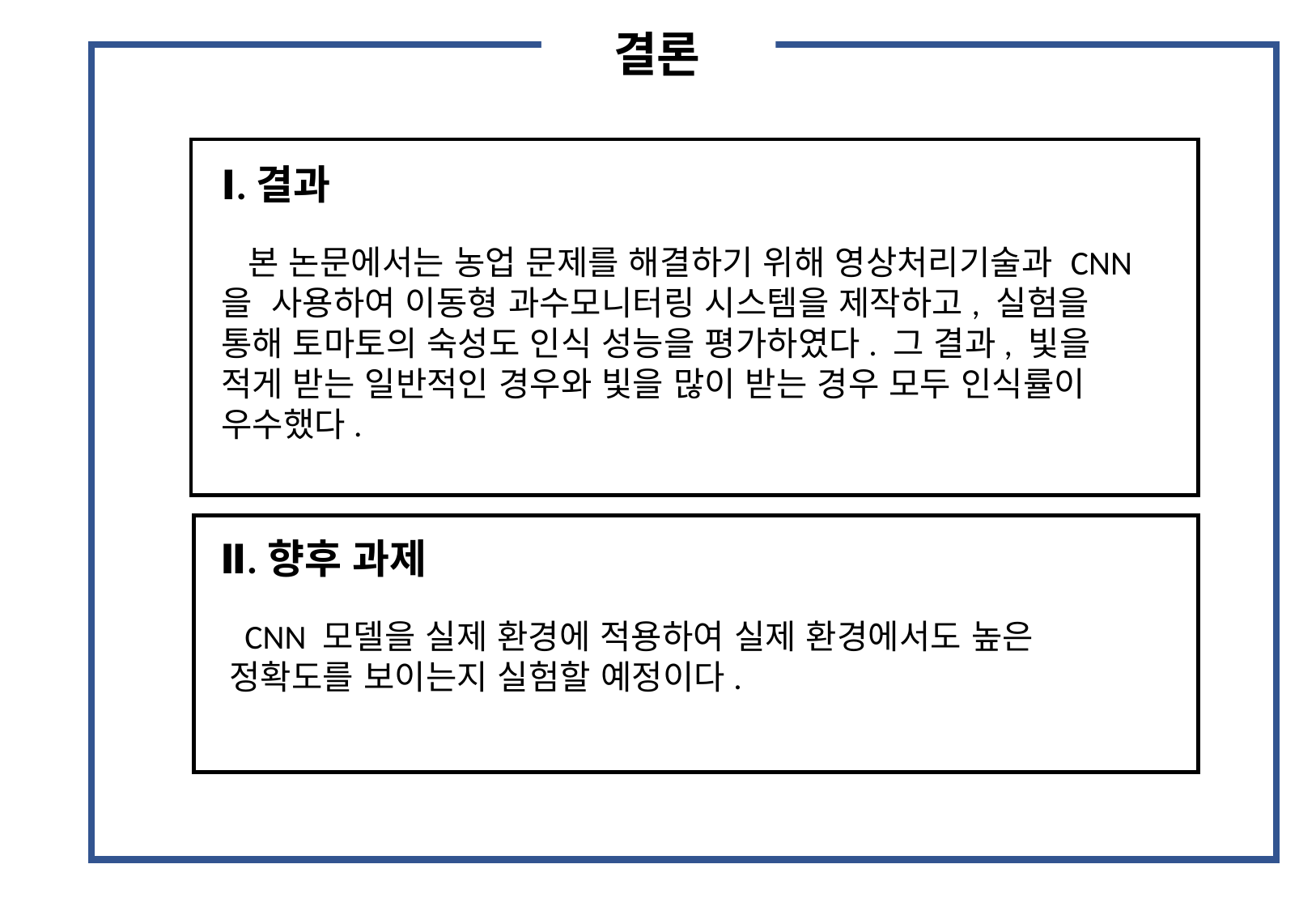

결론

Ⅰ.결과
  본 논문에서는 농업 문제를 해결하기 위해 영상처리기술과 CNN을  사용하여 이동형 과수모니터링 시스템을 제작하고, 실험을 통해 토마토의 숙성도 인식 성능을 평가하였다. 그 결과, 빛을 적게 받는 일반적인 경우와 빛을 많이 받는 경우 모두 인식률이 우수했다.

Ⅱ.향후 과제
  CNN 모델을 실제 환경에 적용하여 실제 환경에서도 높은 정확도를 보이는지 실험할 예정이다.